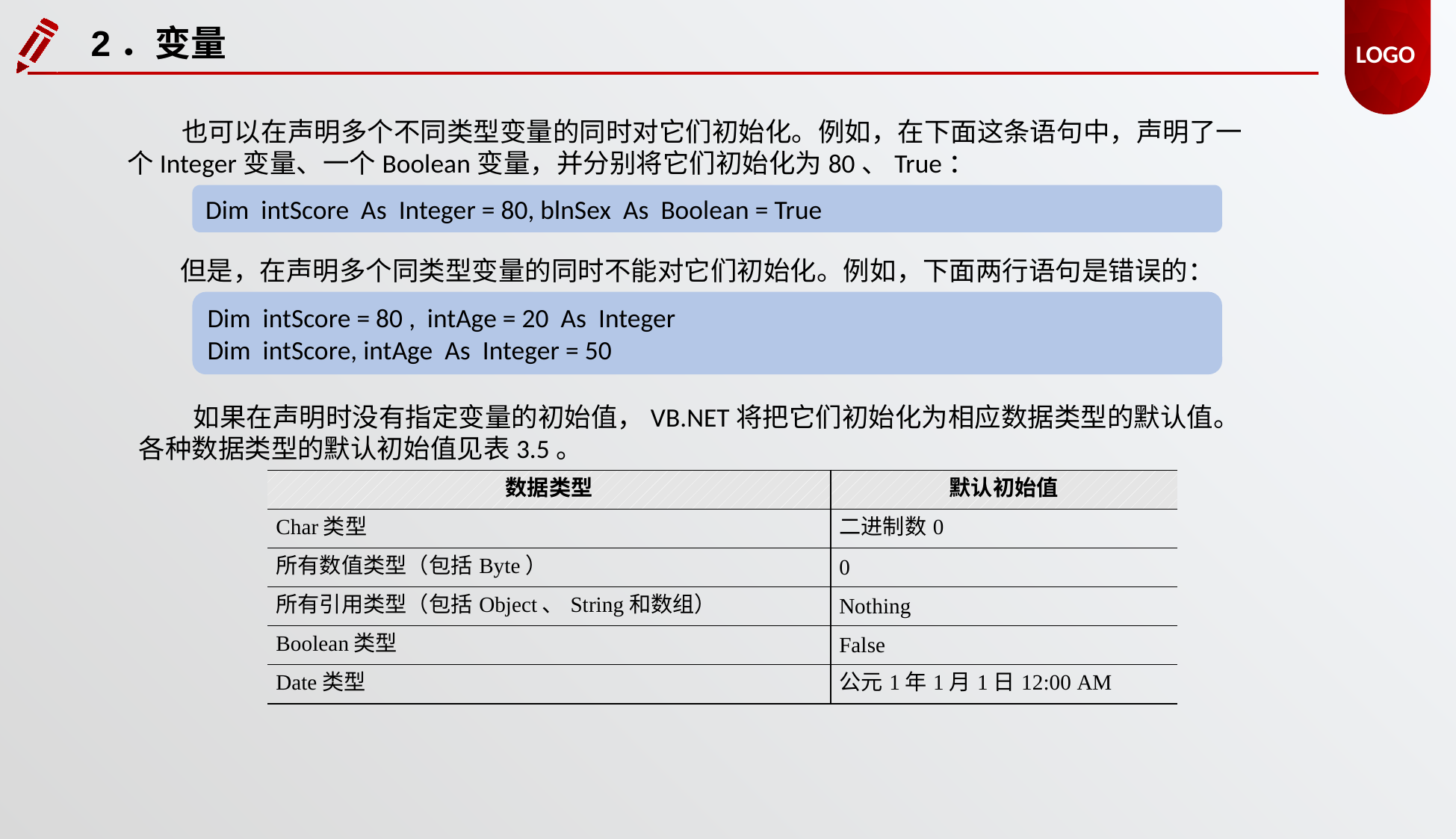

2．变量
也可以在声明多个不同类型变量的同时对它们初始化。例如，在下面这条语句中，声明了一个Integer变量、一个Boolean变量，并分别将它们初始化为80、True：
Dim  intScore  As  Integer = 80, blnSex  As  Boolean = True
但是，在声明多个同类型变量的同时不能对它们初始化。例如，下面两行语句是错误的：
Dim  intScore = 80 ,  intAge = 20  As  Integer
Dim  intScore, intAge  As  Integer = 50
如果在声明时没有指定变量的初始值，VB.NET将把它们初始化为相应数据类型的默认值。各种数据类型的默认初始值见表3.5。
| 数据类型 | 默认初始值 |
| --- | --- |
| Char类型 | 二进制数0 |
| 所有数值类型（包括Byte） | 0 |
| 所有引用类型（包括Object、String和数组） | Nothing |
| Boolean类型 | False |
| Date类型 | 公元1年1月1日12:00 AM |